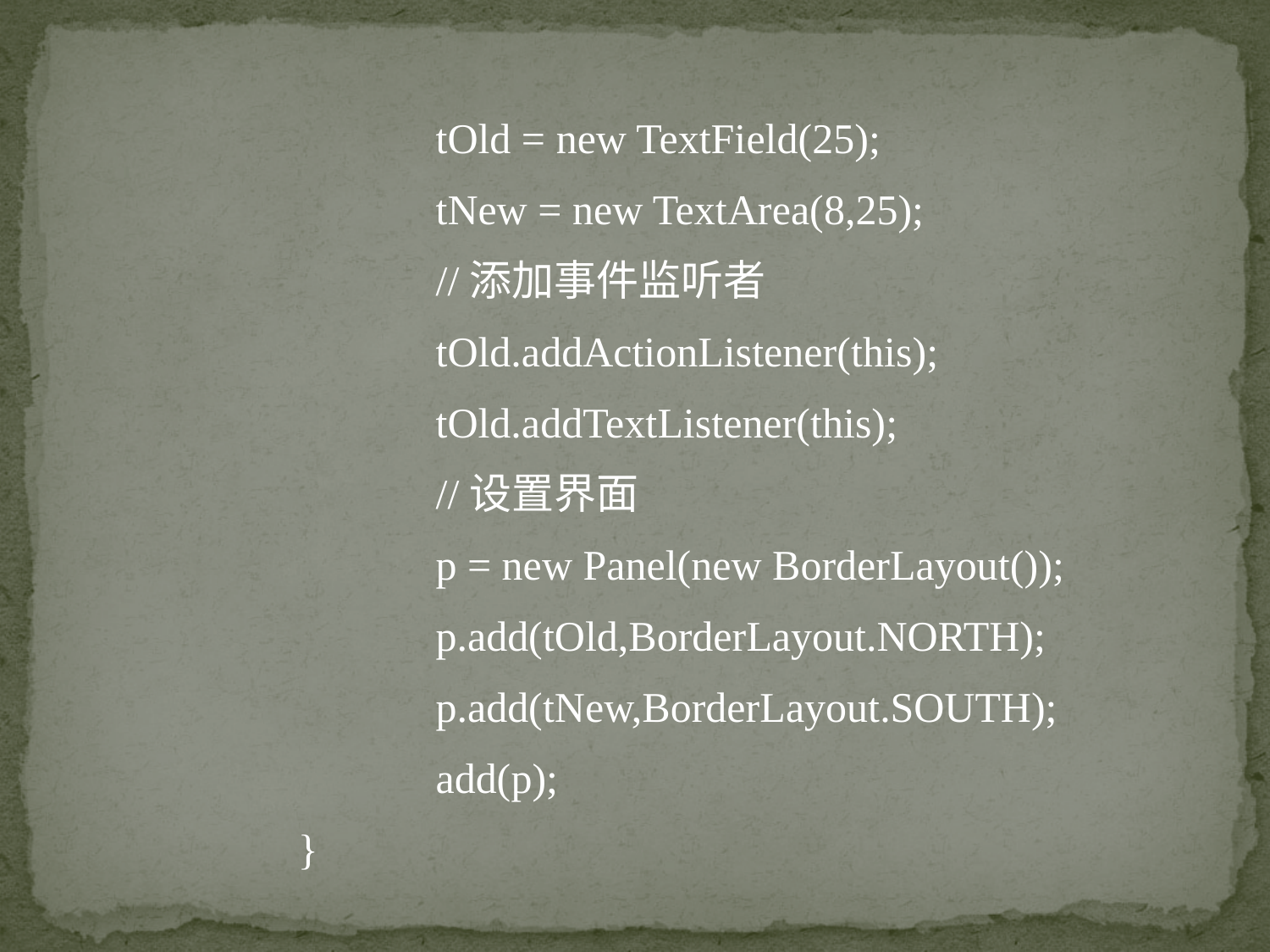

tOld = new TextField(25);
		 tNew = new TextArea(8,25);
		 //添加事件监听者
		 tOld.addActionListener(this);
		 tOld.addTextListener(this);
		 //设置界面
		 p = new Panel(new BorderLayout());
		 p.add(tOld,BorderLayout.NORTH);
		 p.add(tNew,BorderLayout.SOUTH);
		 add(p);
	}